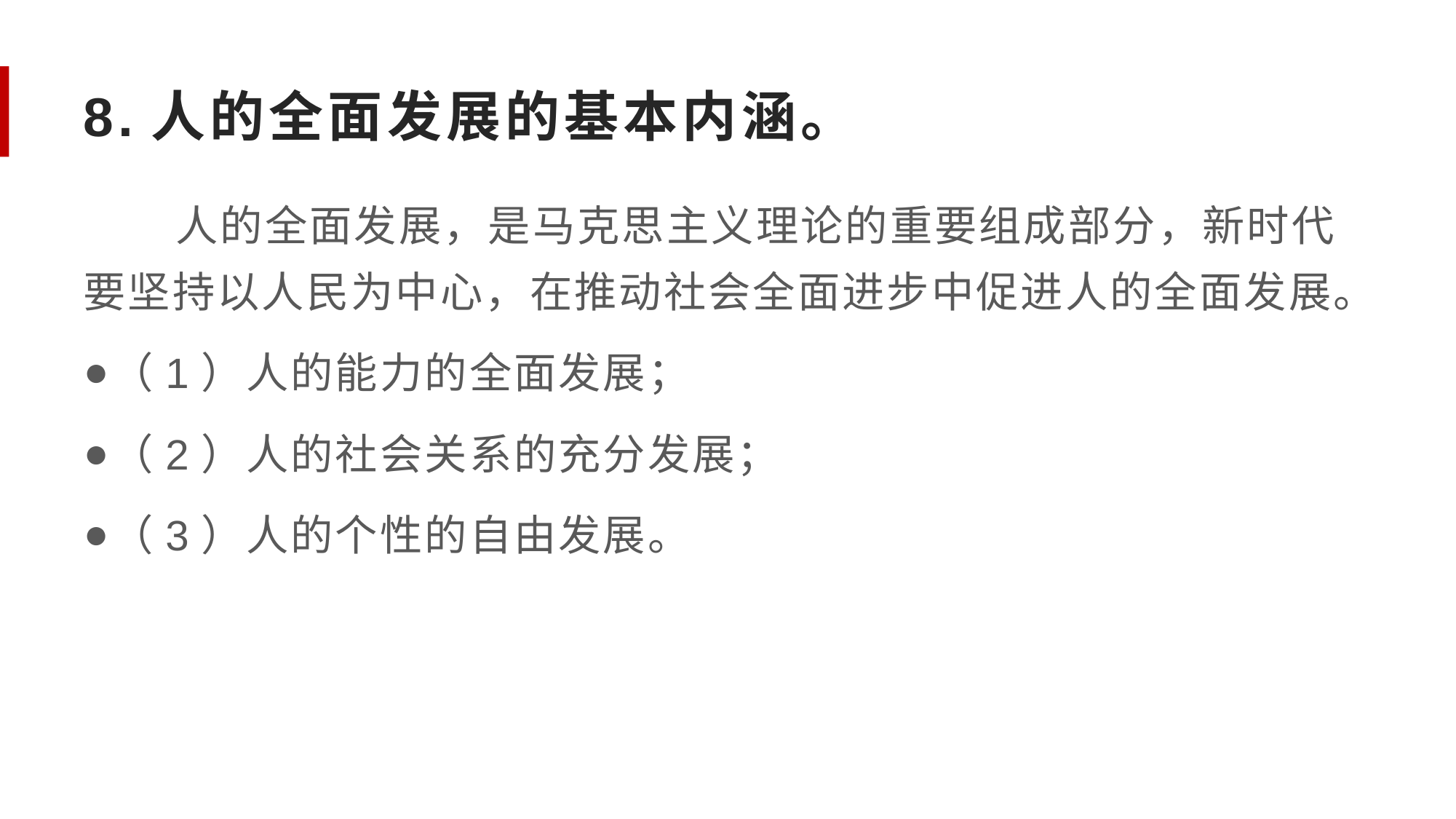

# 8.人的全面发展的基本内涵。
       人的全面发展，是马克思主义理论的重要组成部分，新时代要坚持以人民为中心，在推动社会全面进步中促进人的全面发展。
（1）人的能力的全面发展；
（2）人的社会关系的充分发展；
（3）人的个性的自由发展。